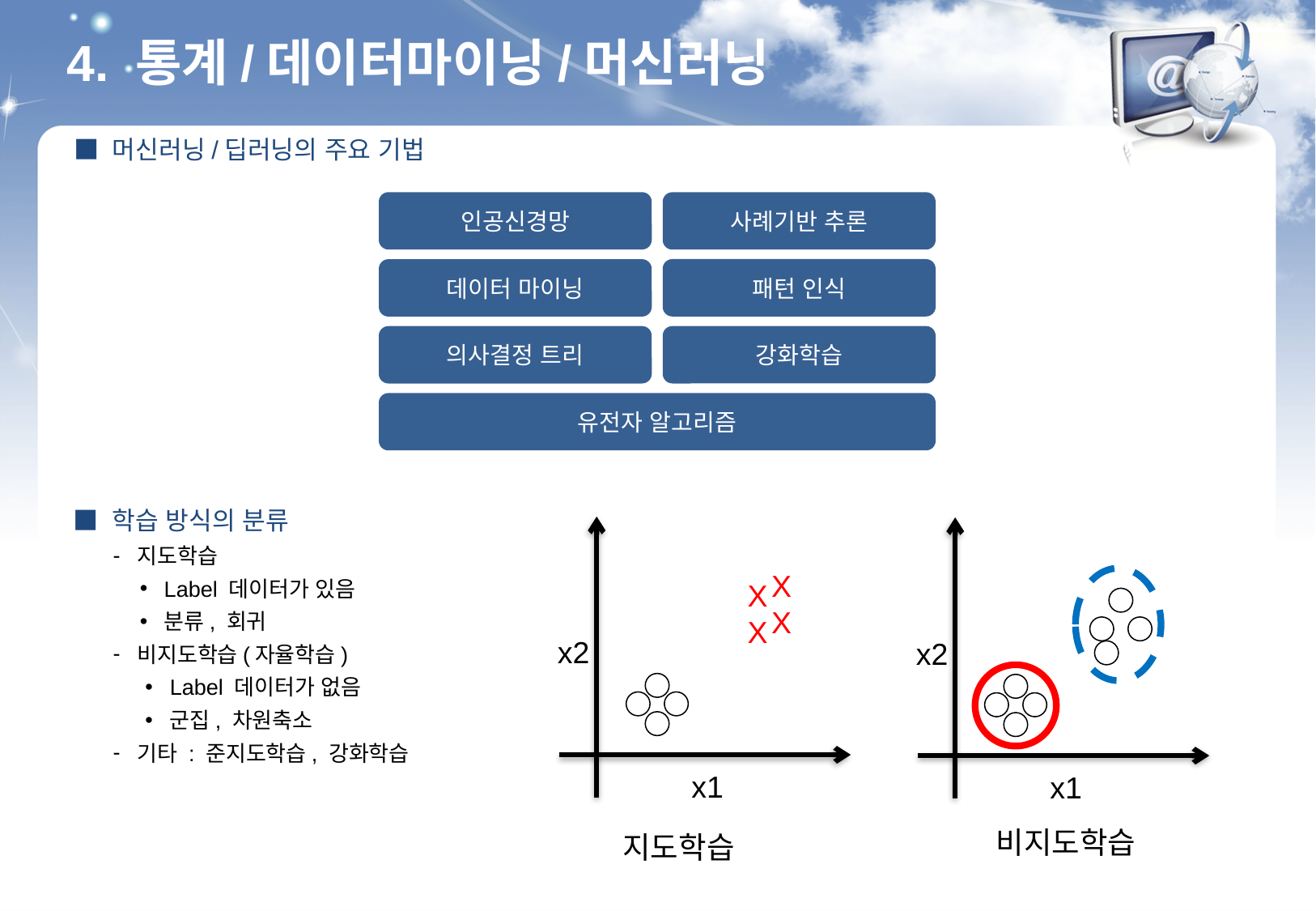

4. 통계/데이터마이닝/머신러닝
■ 머신러닝/딥러닝의 주요 기법
인공신경망
사례기반 추론
패턴 인식
데이터 마이닝
강화학습
의사결정 트리
유전자 알고리즘
■ 학습 방식의 분류
지도학습
Label 데이터가 있음
분류, 회귀
비지도학습(자율학습)
Label 데이터가 없음
군집, 차원축소
기타 : 준지도학습, 강화학습
X
X
X
X
x2

x1
x2

x1

표현
(Descriptive)
비지도학습
지도학습